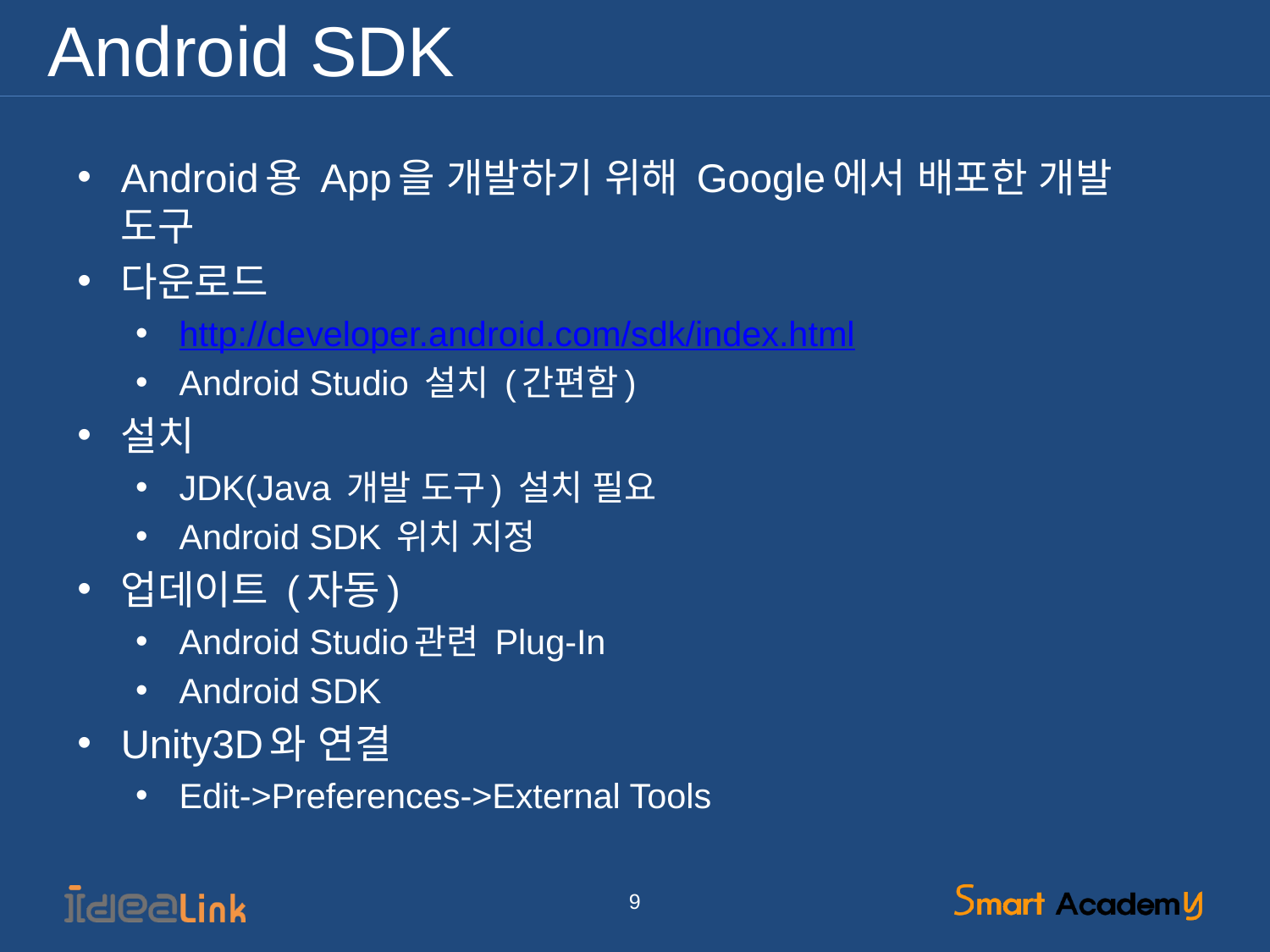

# Android SDK
Android용 App을 개발하기 위해 Google에서 배포한 개발 도구
다운로드
http://developer.android.com/sdk/index.html
Android Studio 설치 (간편함)
설치
JDK(Java 개발 도구) 설치 필요
Android SDK 위치 지정
업데이트 (자동)
Android Studio관련 Plug-In
Android SDK
Unity3D와 연결
Edit->Preferences->External Tools

9